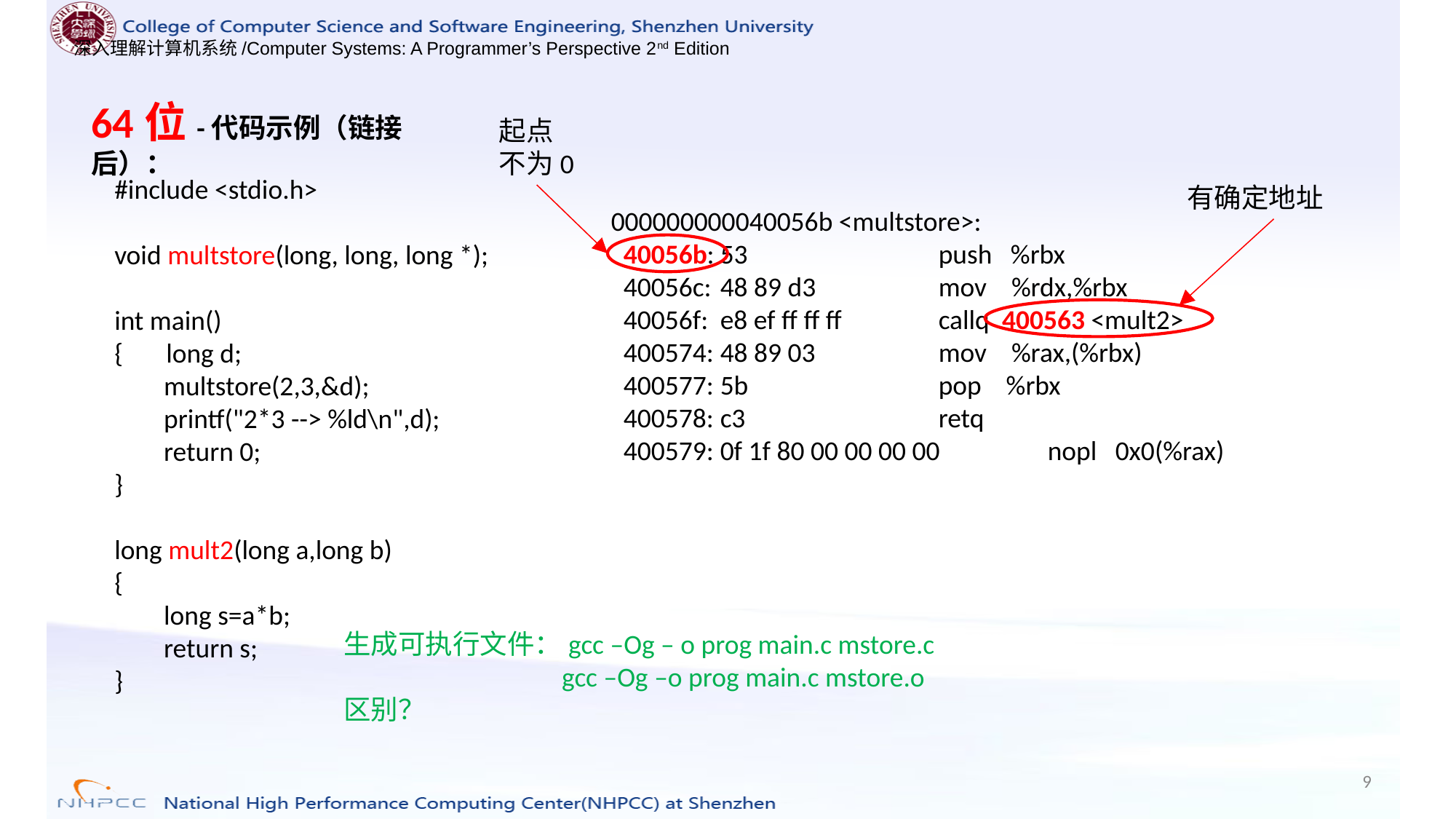

64位-代码示例（链接后）：
起点不为0
#include <stdio.h>

void multstore(long, long, long *);

int main()
{       long d;
        multstore(2,3,&d);
        printf("2*3 --> %ld\n",d);
        return 0;
}

long mult2(long a,long b)
{
        long s=a*b;
        return s;
}
有确定地址
000000000040056b <multstore>:
  40056b:	53                   	push   %rbx
  40056c:	48 89 d3             	mov    %rdx,%rbx
  40056f:	e8 ef ff ff ff       	callq  400563 <mult2>
  400574:	48 89 03             	mov    %rax,(%rbx)
  400577:	5b                   	pop    %rbx
  400578:	c3                   	retq
  400579:	0f 1f 80 00 00 00 00 	nopl   0x0(%rax)

生成可执行文件：gcc –Og – o prog main.c mstore.c
		gcc –Og –o prog main.c mstore.o
区别？
9